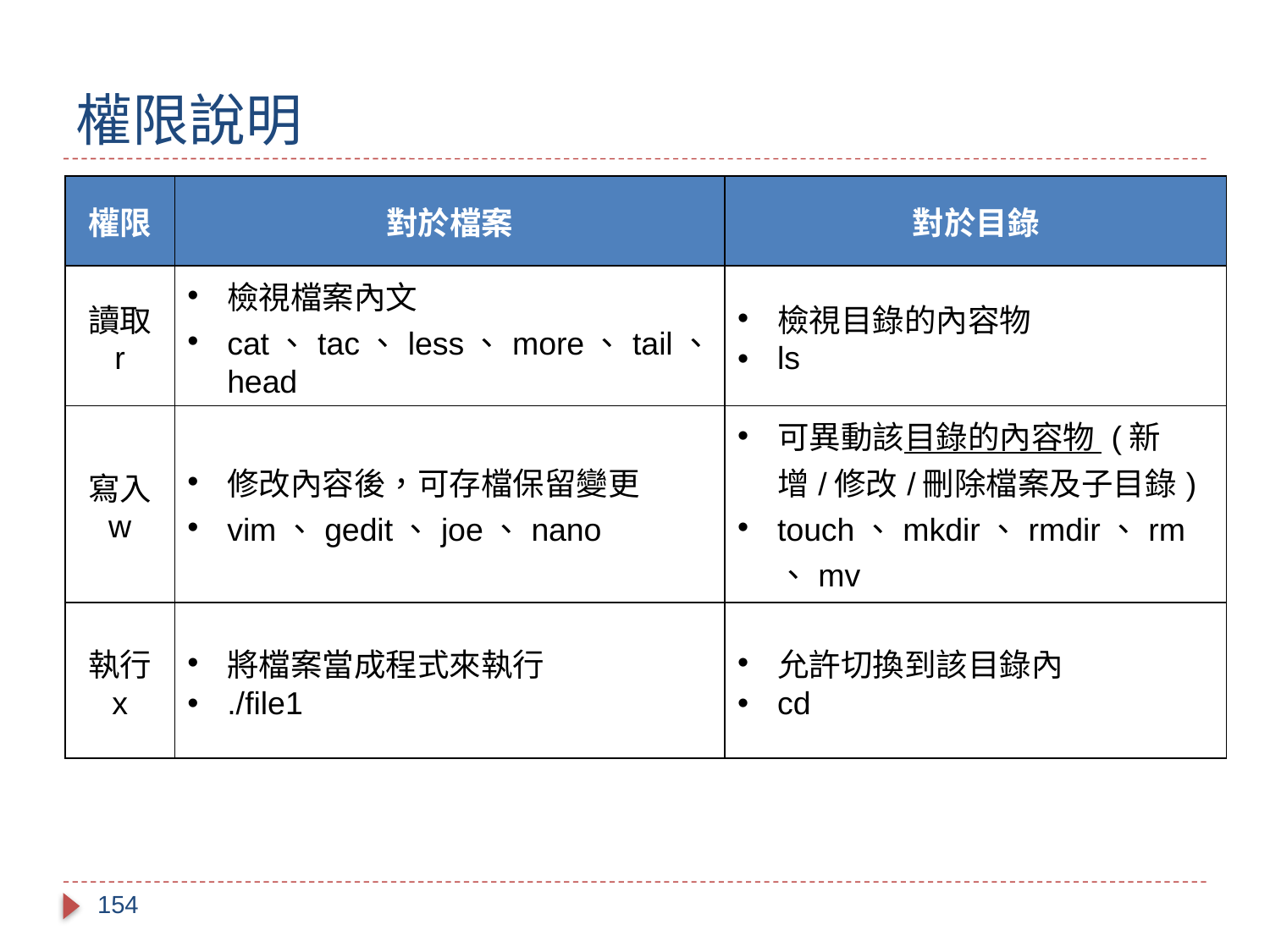

# 權限說明
| 權限 | 對於檔案 | 對於目錄 |
| --- | --- | --- |
| 讀取 r | 檢視檔案內文 cat、tac、less、more、tail、head | 檢視目錄的內容物 ls |
| 寫入 w | 修改內容後，可存檔保留變更 vim、gedit、joe、nano | 可異動該目錄的內容物 (新增/修改/刪除檔案及子目錄) touch、mkdir、rmdir、rm、mv |
| 執行 x | 將檔案當成程式來執行 ./file1 | 允許切換到該目錄內 cd |
154